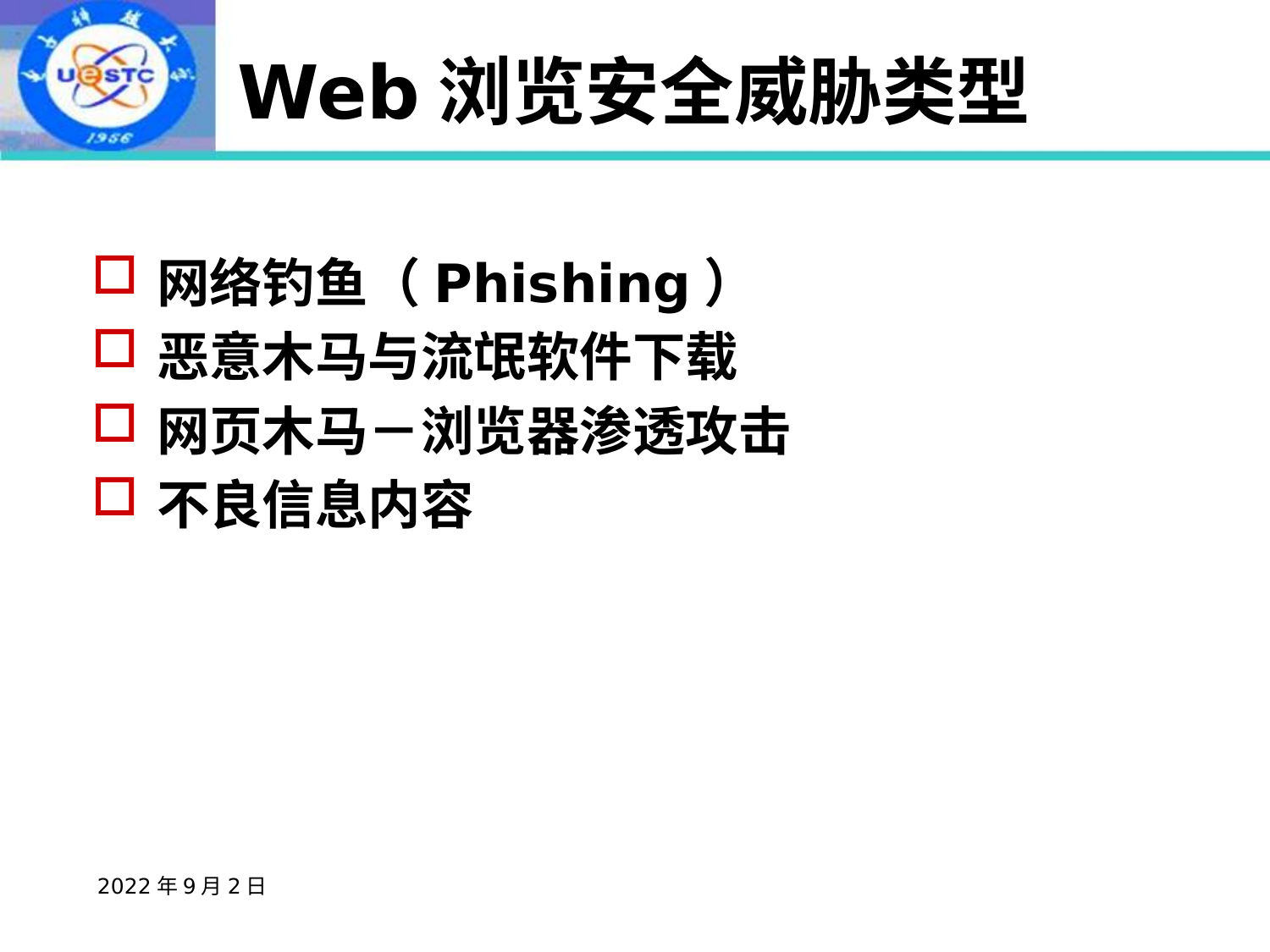

# Web浏览安全威胁类型
网络钓鱼（Phishing）
恶意木马与流氓软件下载
网页木马－浏览器渗透攻击
不良信息内容

2022年9月2日
14